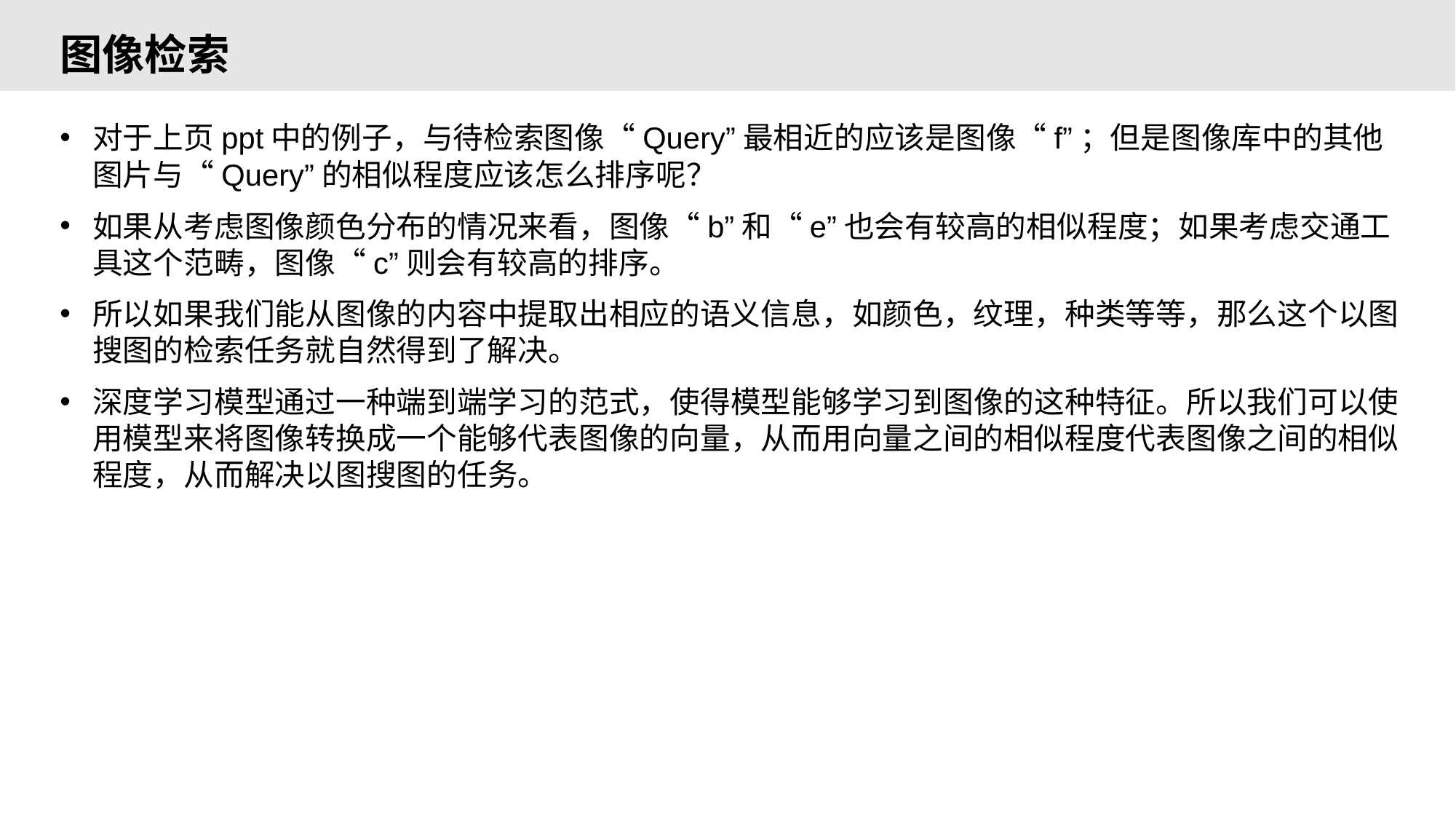

# 图像检索
对于上页ppt中的例子，与待检索图像“Query”最相近的应该是图像“f”；但是图像库中的其他图片与“Query”的相似程度应该怎么排序呢？
如果从考虑图像颜色分布的情况来看，图像“b”和“e”也会有较高的相似程度；如果考虑交通工具这个范畴，图像“c”则会有较高的排序。
所以如果我们能从图像的内容中提取出相应的语义信息，如颜色，纹理，种类等等，那么这个以图搜图的检索任务就自然得到了解决。
深度学习模型通过一种端到端学习的范式，使得模型能够学习到图像的这种特征。所以我们可以使用模型来将图像转换成一个能够代表图像的向量，从而用向量之间的相似程度代表图像之间的相似程度，从而解决以图搜图的任务。
18